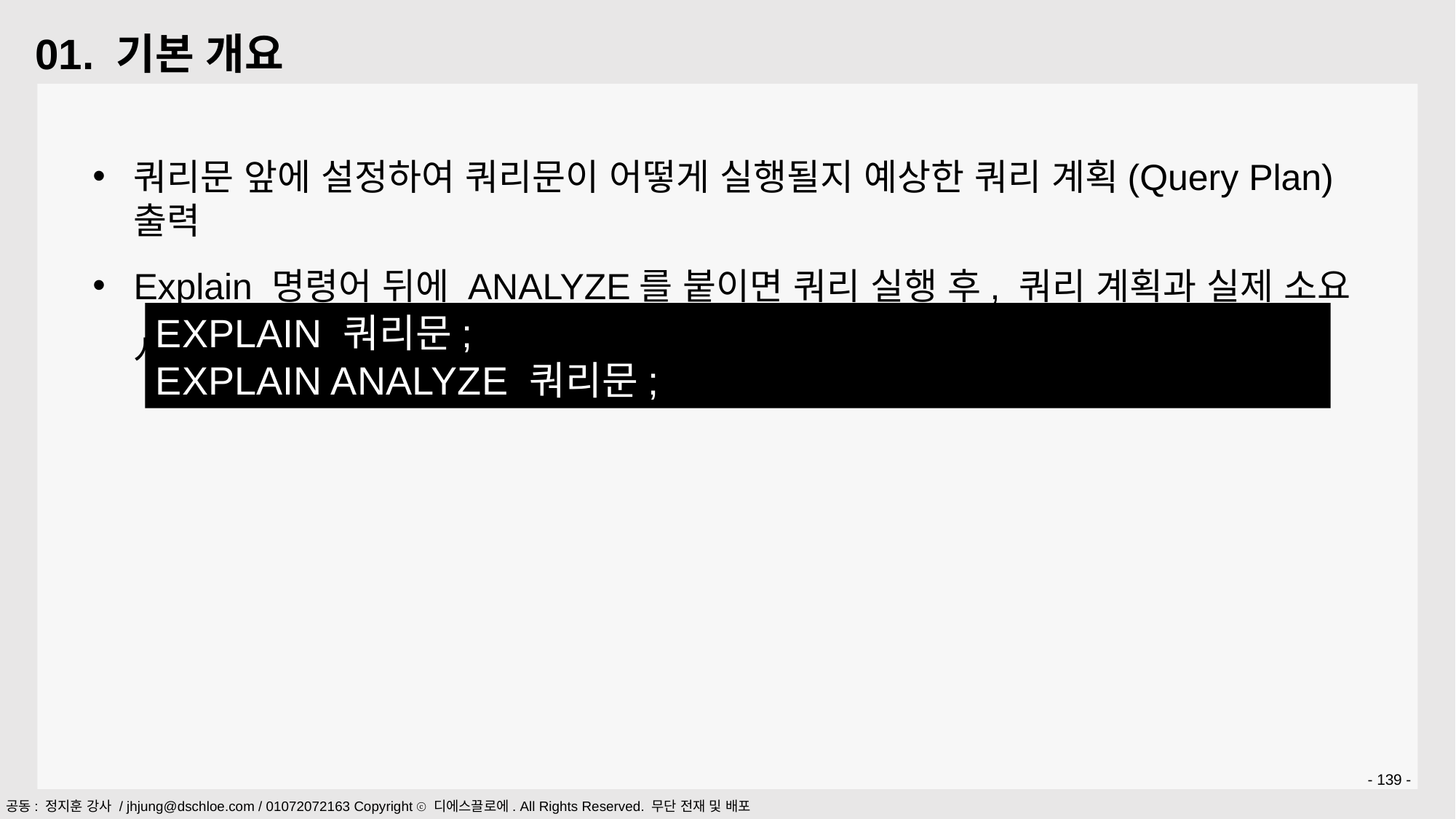

01. 기본 개요
쿼리문 앞에 설정하여 쿼리문이 어떻게 실행될지 예상한 쿼리 계획(Query Plan) 출력
Explain 명령어 뒤에 ANALYZE를 붙이면 쿼리 실행 후, 쿼리 계획과 실제 소요 시간 출력

EXPLAIN 쿼리문;
EXPLAIN ANALYZE 쿼리문;
- 139 -